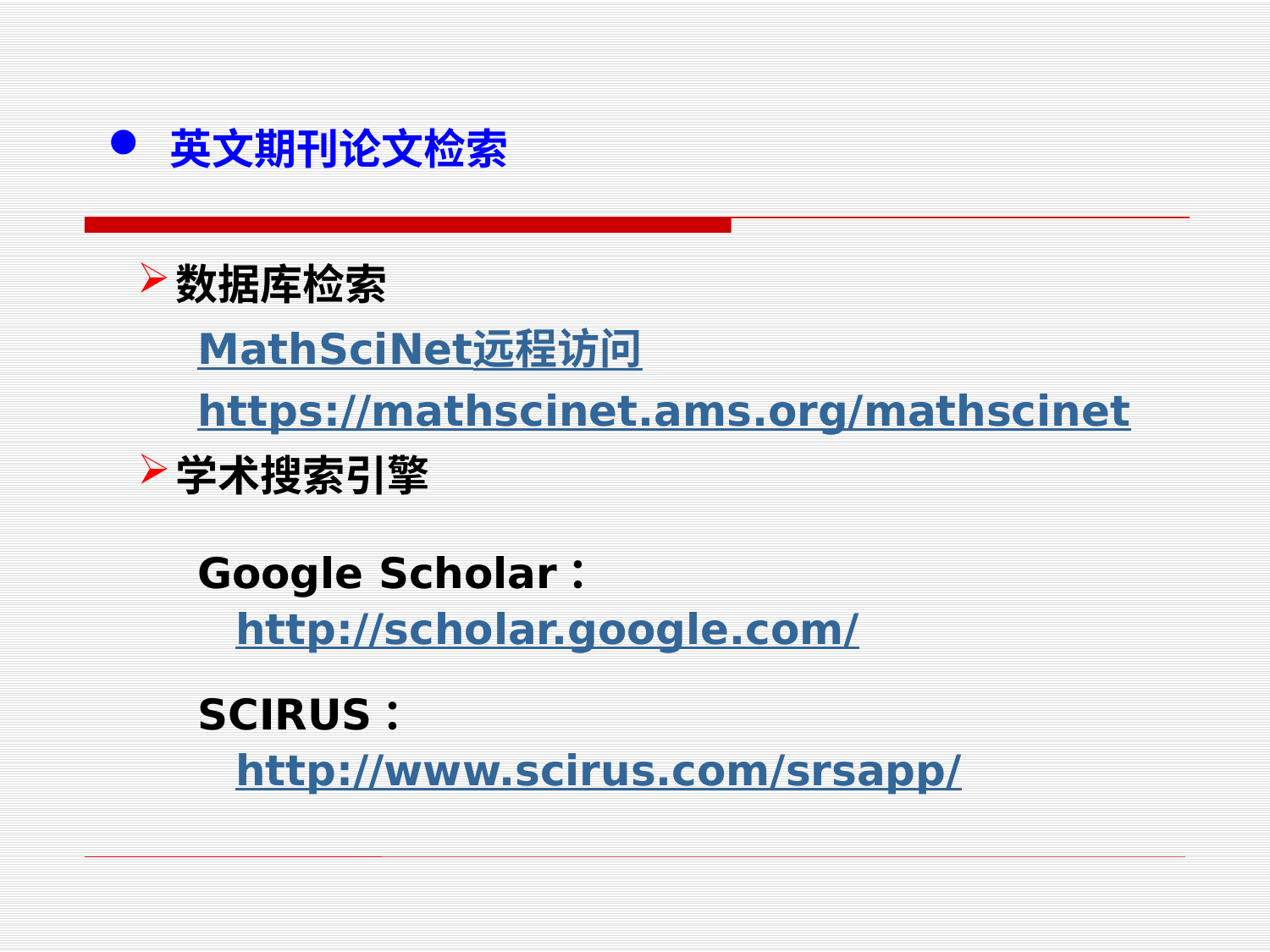

英文期刊论文检索
数据库检索
MathSciNet远程访问https://mathscinet.ams.org/mathscinet
学术搜索引擎
Google Scholar：http://scholar.google.com/
SCIRUS：http://www.scirus.com/srsapp/